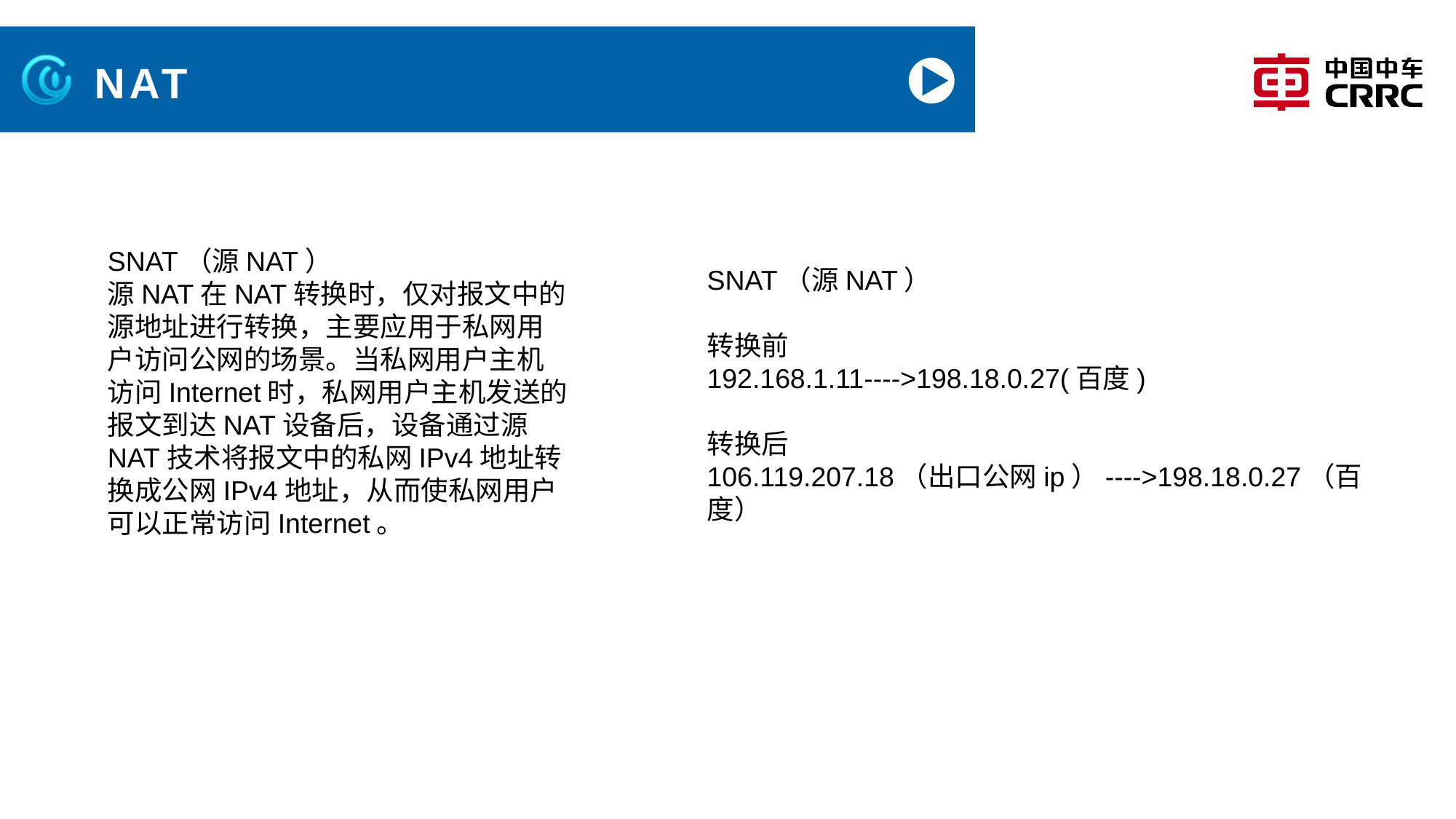

# NAT
SNAT（源NAT）
源NAT在NAT转换时，仅对报文中的源地址进行转换，主要应用于私网用户访问公网的场景。当私网用户主机访问Internet时，私网用户主机发送的报文到达NAT设备后，设备通过源NAT技术将报文中的私网IPv4地址转换成公网IPv4地址，从而使私网用户可以正常访问Internet。
SNAT（源NAT）

转换前
192.168.1.11---->198.18.0.27(百度)

转换后
106.119.207.18（出口公网ip）---->198.18.0.27（百度）

16